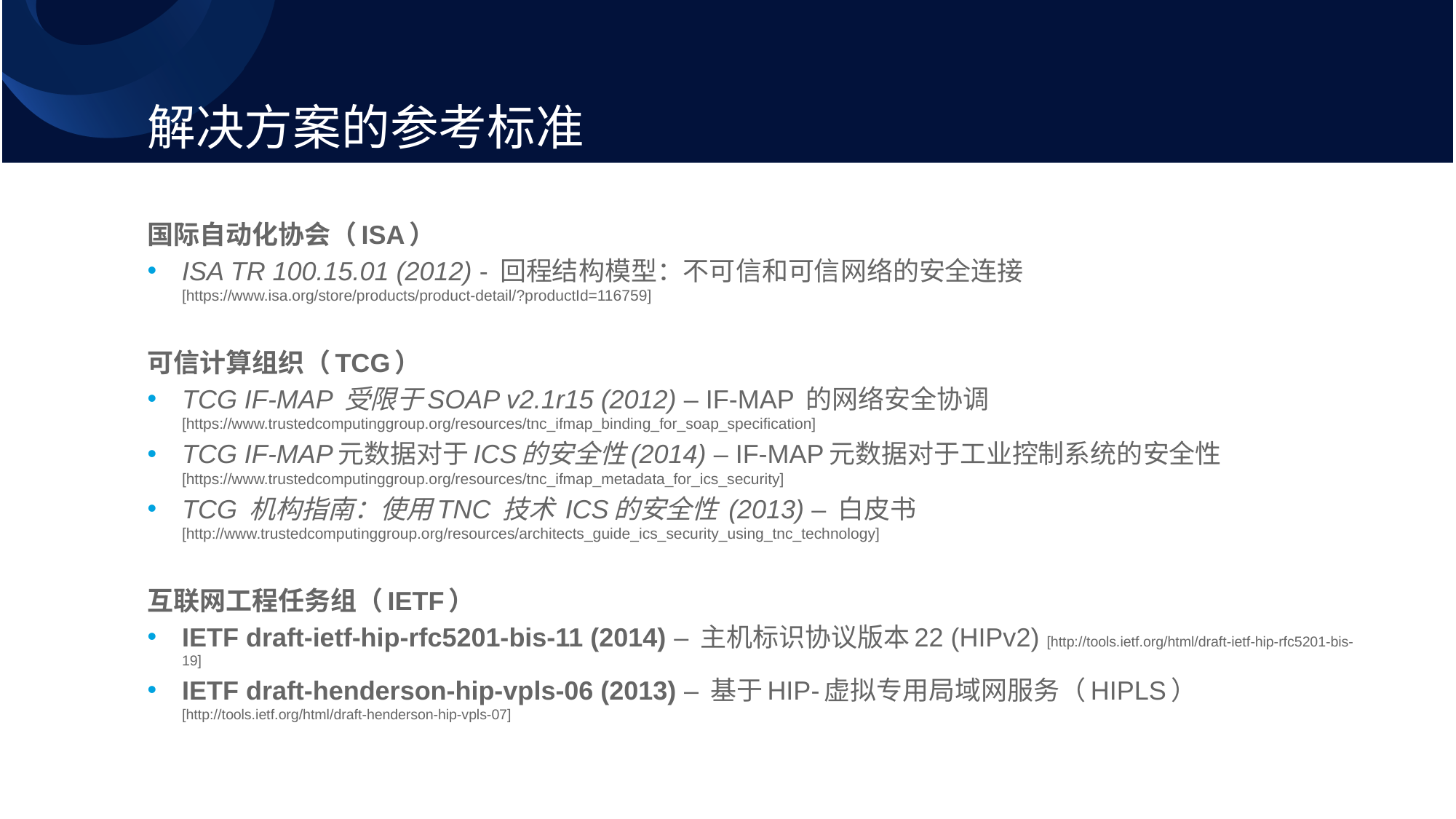

# 解决方案的参考标准
国际自动化协会（ISA）
ISA TR 100.15.01 (2012) - 回程结构模型：不可信和可信网络的安全连接
[https://www.isa.org/store/products/product-detail/?productId=116759]

可信计算组织（TCG）
TCG IF-MAP 受限于SOAP v2.1r15 (2012) – IF-MAP 的网络安全协调
[https://www.trustedcomputinggroup.org/resources/tnc_ifmap_binding_for_soap_specification]
TCG IF-MAP元数据对于ICS的安全性(2014) – IF-MAP元数据对于工业控制系统的安全性  [https://www.trustedcomputinggroup.org/resources/tnc_ifmap_metadata_for_ics_security]
TCG 机构指南：使用TNC 技术 ICS的安全性 (2013) – 白皮书 [http://www.trustedcomputinggroup.org/resources/architects_guide_ics_security_using_tnc_technology]

互联网工程任务组（IETF）
IETF draft-ietf-hip-rfc5201-bis-11 (2014) – 主机标识协议版本22 (HIPv2) [http://tools.ietf.org/html/draft-ietf-hip-rfc5201-bis-19]
IETF draft-henderson-hip-vpls-06 (2013) – 基于HIP-虚拟专用局域网服务（HIPLS） [http://tools.ietf.org/html/draft-henderson-hip-vpls-07]